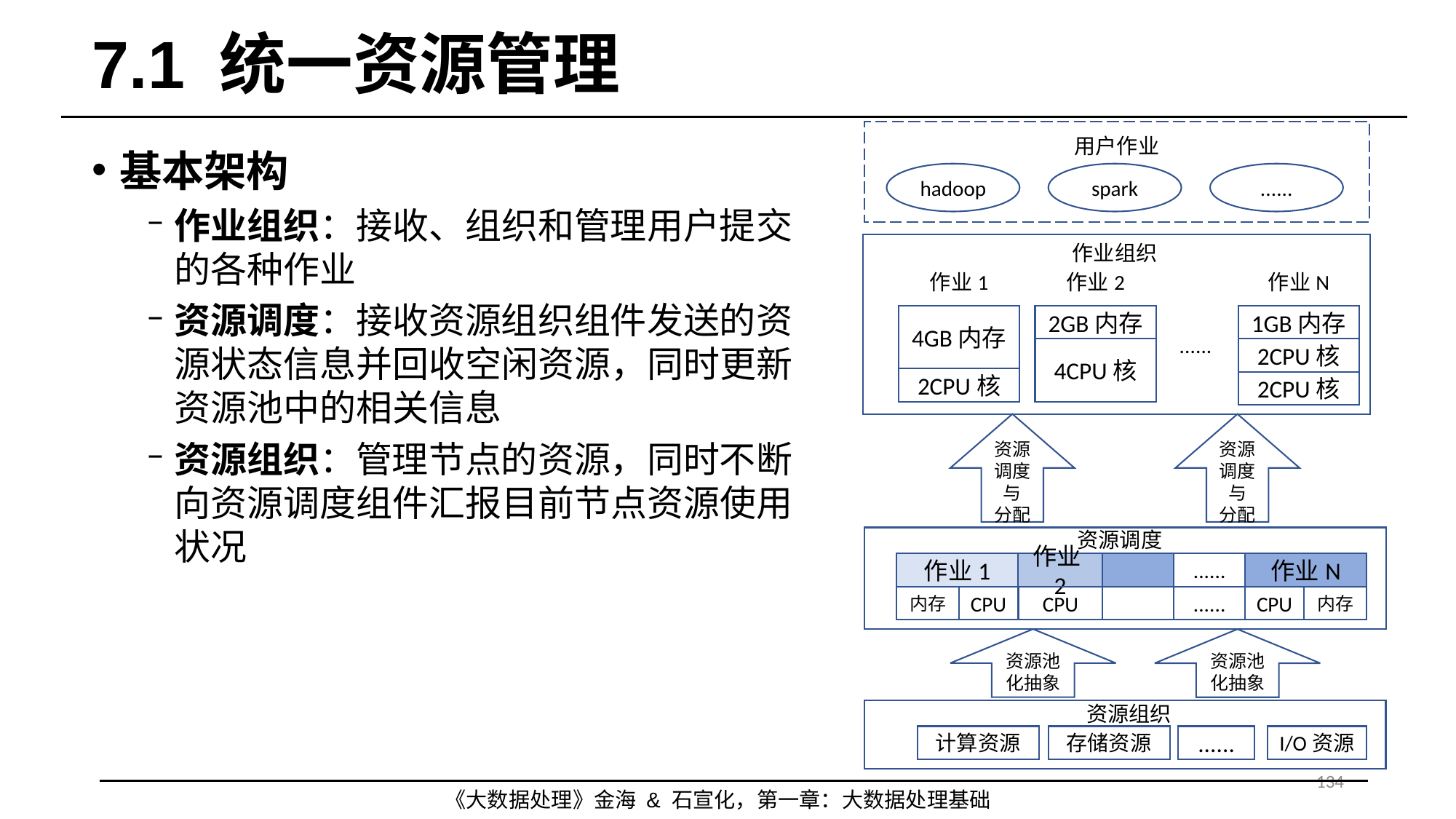

# 7.1 统一资源管理

用户作业
hadoop
spark
......
作业组织

作业1
作业2
作业N
4GB内存
2GB内存
1GB内存
......
4CPU核
2CPU核
2CPU核
2CPU核
基本架构
作业组织：接收、组织和管理用户提交的各种作业
资源调度：接收资源组织组件发送的资源状态信息并回收空闲资源，同时更新资源池中的相关信息
资源组织：管理节点的资源，同时不断向资源调度组件汇报目前节点资源使用状况

资源
调度
与
分配
资源
调度
与
分配
资源调度

作业1
作业2

......
作业N
内存
CPU
CPU

......
CPU
内存
资源池
化抽象
资源池
化抽象
资源组织

计算资源
存储资源
......
I/O资源
134